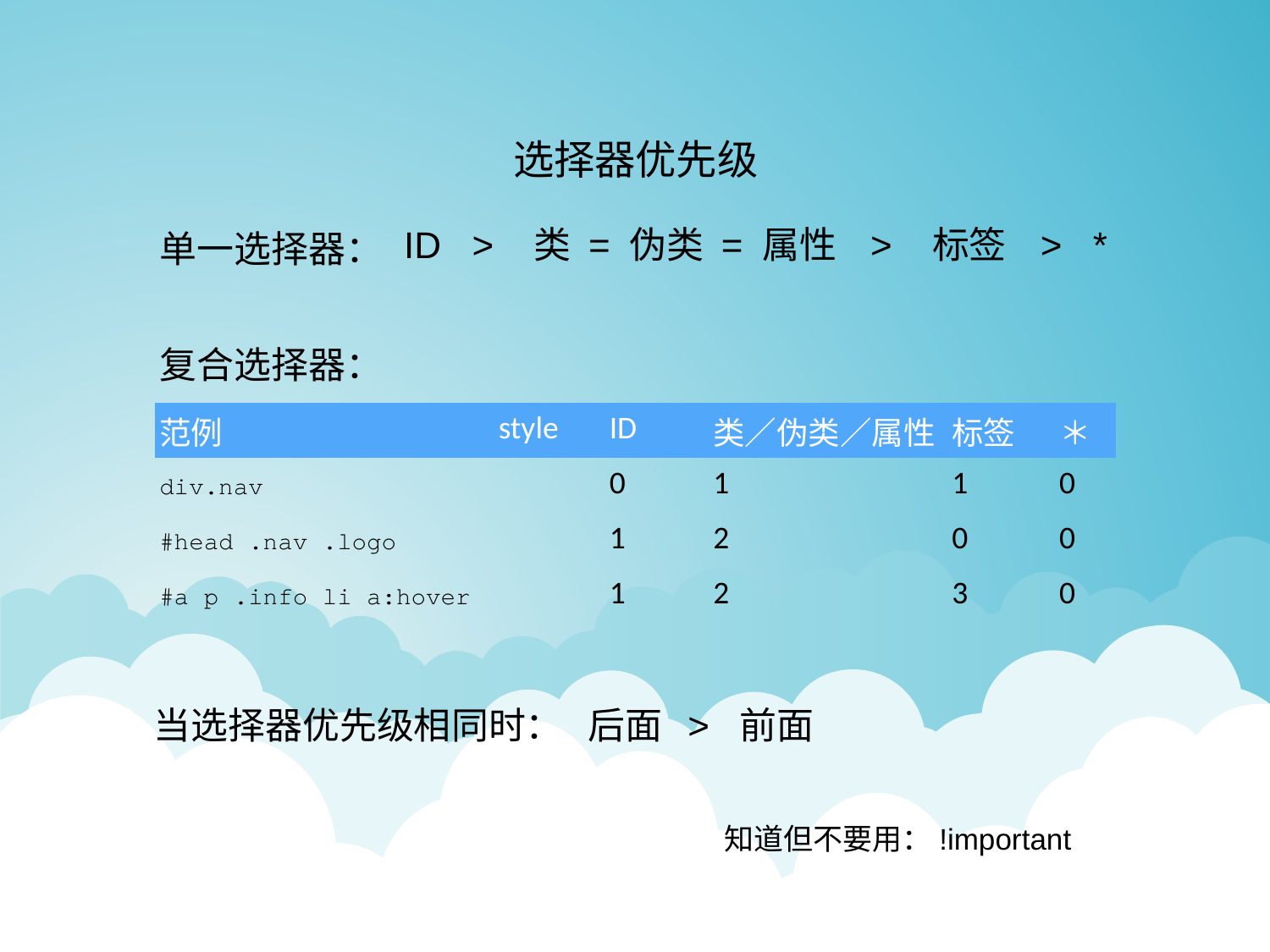

选择器优先级
单一选择器：
ID   >   类 = 伪类 = 属性   >   标签   >   *
复合选择器：
| 范例 | style | ID | 类／伪类／属性 | 标签 | ＊ |
| --- | --- | --- | --- | --- | --- |
| div.nav |  | 0 | 1 | 1 | 0 |
| #head .nav .logo |  | 1 | 2 | 0 | 0 |
| #a p .info li a:hover |  | 1 | 2 | 3 | 0 |
当选择器优先级相同时：
后面  >  前面
知道但不要用：!important